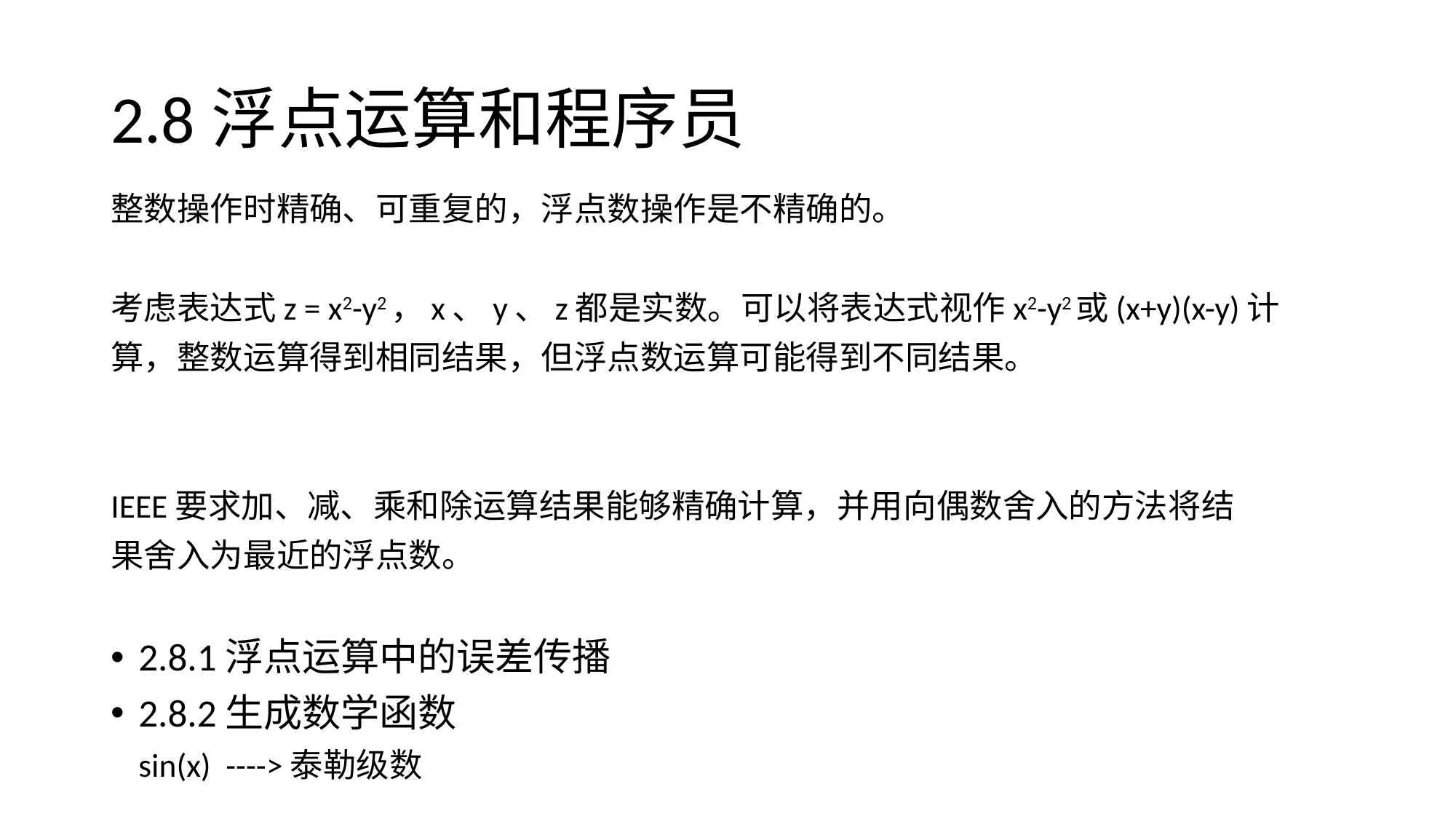

# 2.8浮点运算和程序员
整数操作时精确、可重复的，浮点数操作是不精确的。

考虑表达式z = x2-y2，x、y、z都是实数。可以将表达式视作x2-y2或(x+y)(x-y)计
算，整数运算得到相同结果，但浮点数运算可能得到不同结果。

IEEE要求加、减、乘和除运算结果能够精确计算，并用向偶数舍入的方法将结
果舍入为最近的浮点数。

2.8.1浮点运算中的误差传播
2.8.2生成数学函数
	sin(x)  ---->泰勒级数